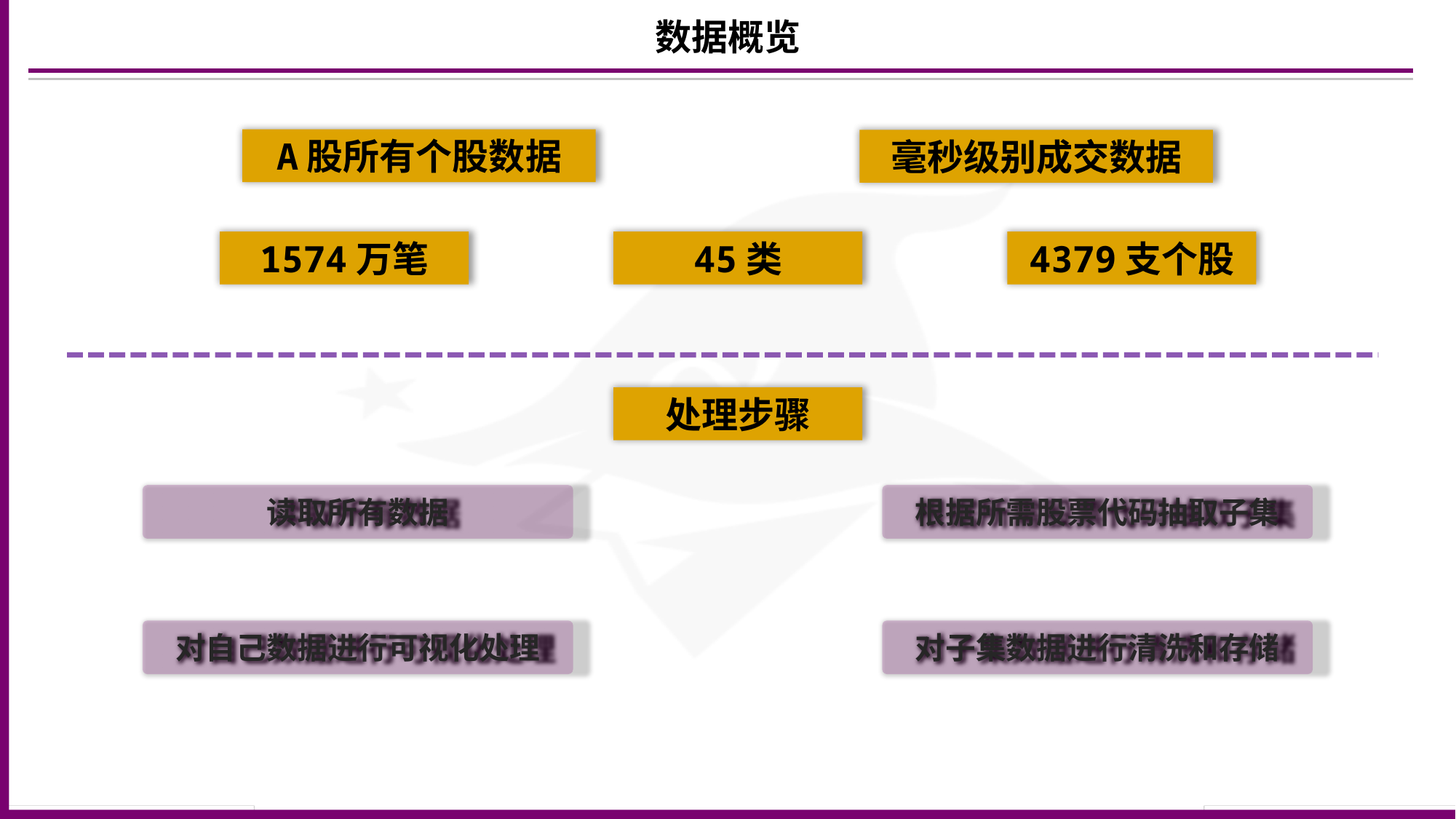

数据概览

A股所有个股数据
毫秒级别成交数据
1574万笔
45类
4379支个股
处理步骤
读取所有数据
根据所需股票代码抽取子集
对自己数据进行可视化处理
对子集数据进行清洗和存储